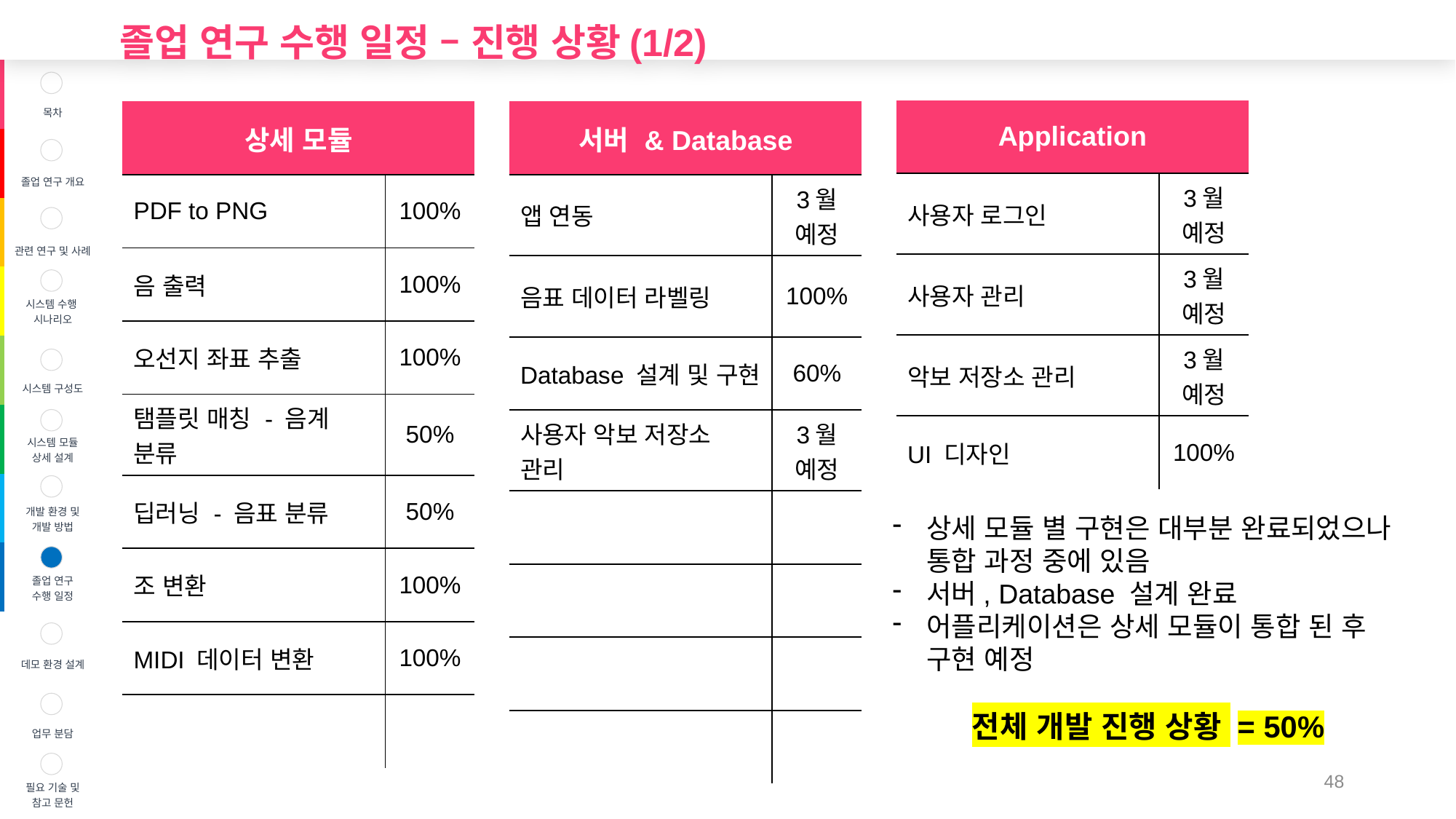

졸업 연구 수행 일정 – 진행 상황(1/2)
|  | 목차 |
| --- | --- |
|  | 졸업 연구 개요 |
|  | 관련 연구 및 사례 |
|  | 시스템 수행 시나리오 |
|  | 시스템 구성도 |
|  | 시스템 모듈 상세 설계 |
|  | 개발 환경 및 개발 방법 |
|  | 졸업 연구 수행 일정 |
|  | 데모 환경 설계 |
|  | 업무 분담 |
|  | 필요 기술 및 참고 문헌 |

| Application |  |
| --- | --- |
| 사용자 로그인 | 3월 예정 |
| 사용자 관리 | 3월 예정 |
| 악보 저장소 관리 | 3월 예정 |
| UI 디자인 | 100% |
| 상세 모듈 |  |
| --- | --- |
| PDF to PNG | 100% |
| 음 출력 | 100% |
| 오선지 좌표 추출 | 100% |
| 탬플릿 매칭 - 음계 분류 | 50% |
| 딥러닝 - 음표 분류 | 50% |
| 조 변환 | 100% |
| MIDI 데이터 변환 | 100% |
|  |  |
| 서버 & Database |  |
| --- | --- |
| 앱 연동 | 3월 예정 |
| 음표 데이터 라벨링 | 100% |
| Database 설계 및 구현 | 60% |
| 사용자 악보 저장소 관리 | 3월 예정 |
|  |  |
|  |  |
|  |  |
|  |  |

상세 모듈 별 구현은 대부분 완료되었으나 통합 과정 중에 있음
서버, Database 설계 완료
어플리케이션은 상세 모듈이 통합 된 후 구현 예정

전체 개발 진행 상황 = 50%

48